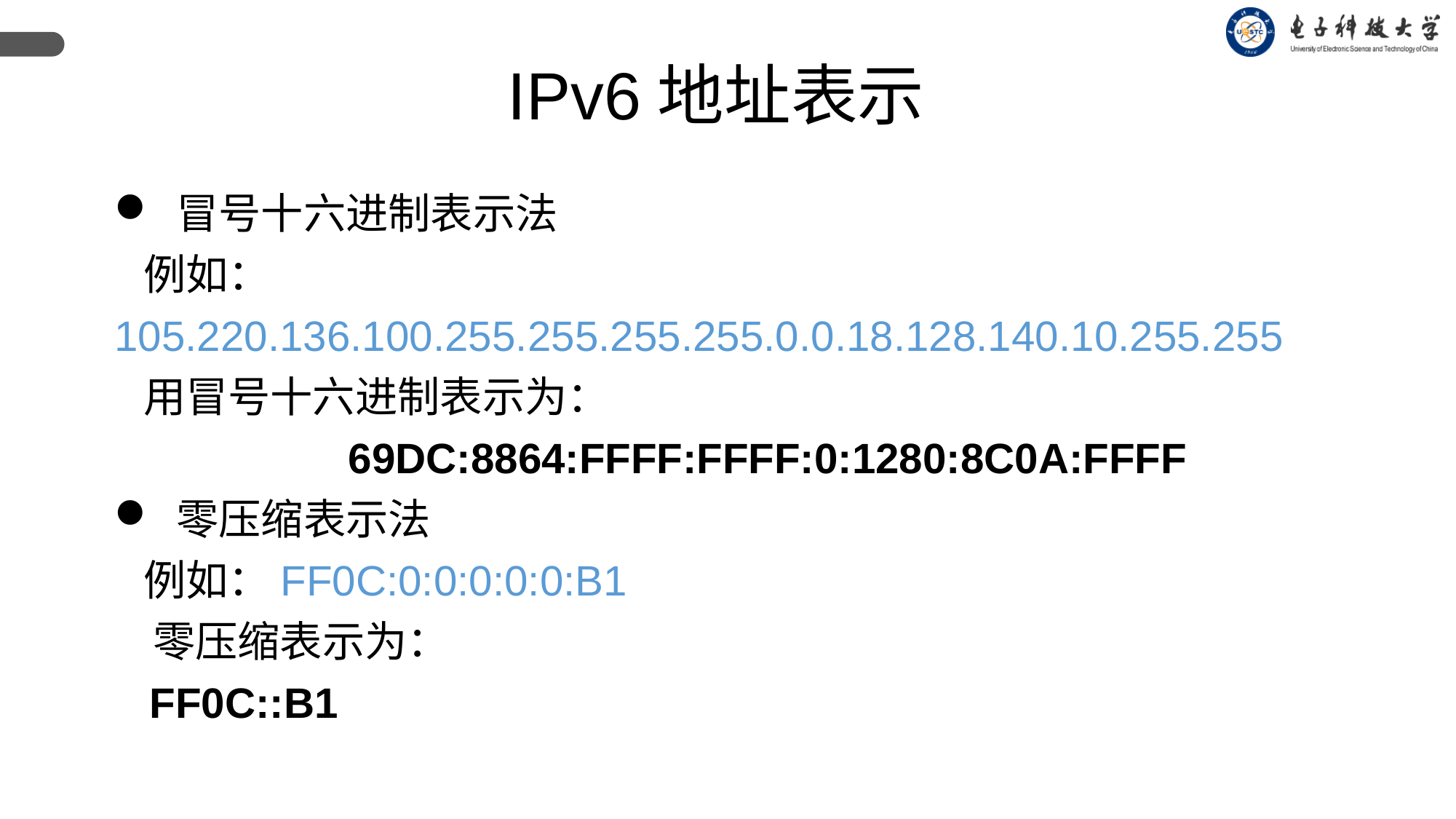

IPv6地址表示
 冒号十六进制表示法
  例如：105.220.136.100.255.255.255.255.0.0.18.128.140.10.255.255
  用冒号十六进制表示为：
 69DC:8864:FFFF:FFFF:0:1280:8C0A:FFFF
 零压缩表示法
  例如：FF0C:0:0:0:0:0:B1
   零压缩表示为：
   FF0C::B1